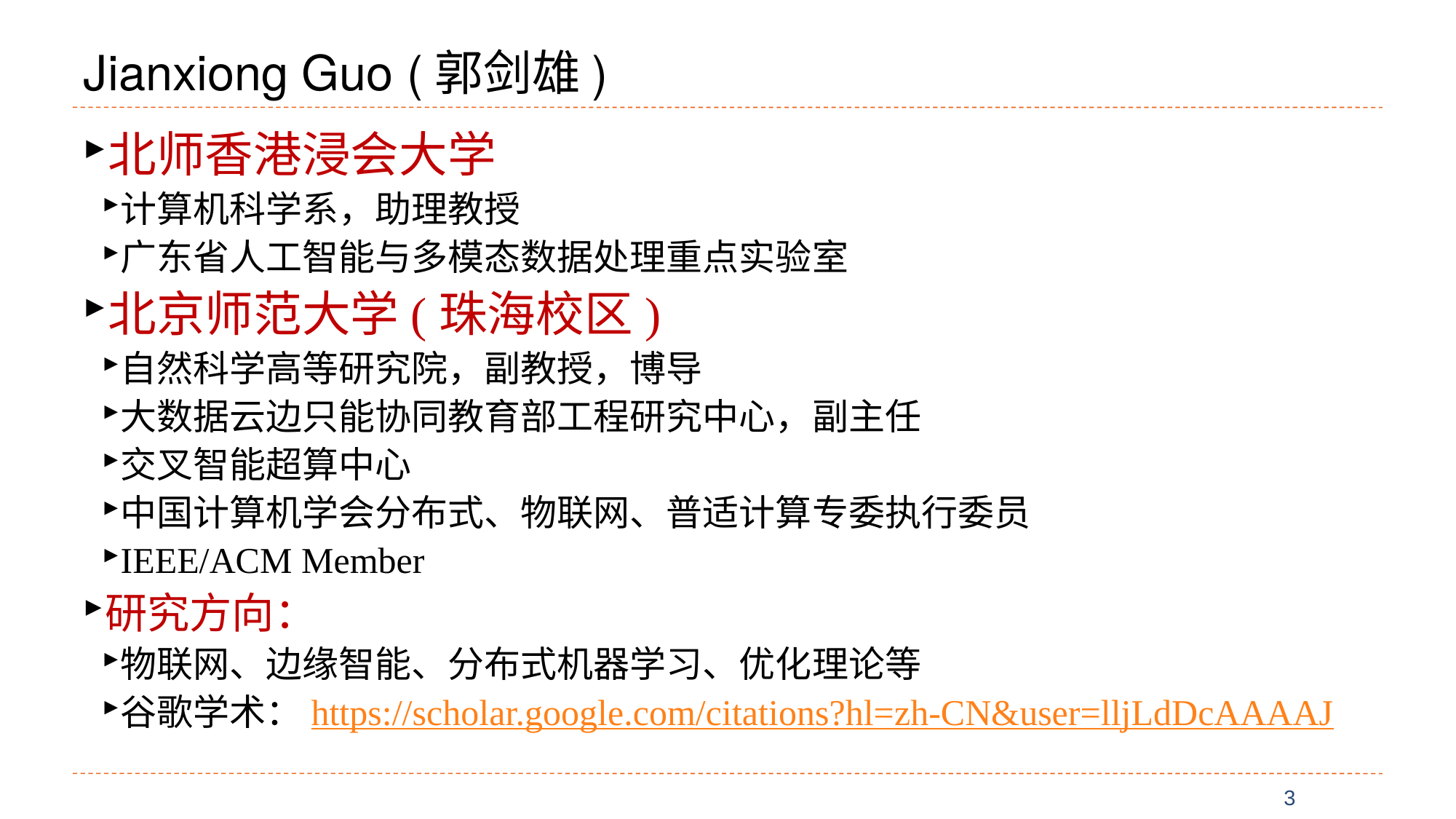

# Jianxiong Guo (郭剑雄)
北师香港浸会大学
计算机科学系，助理教授
广东省人工智能与多模态数据处理重点实验室
北京师范大学(珠海校区)
自然科学高等研究院，副教授，博导
大数据云边只能协同教育部工程研究中心，副主任
交叉智能超算中心
中国计算机学会分布式、物联网、普适计算专委执行委员
IEEE/ACM Member
研究方向：
物联网、边缘智能、分布式机器学习、优化理论等
谷歌学术：https://scholar.google.com/citations?hl=zh-CN&user=lljLdDcAAAAJ